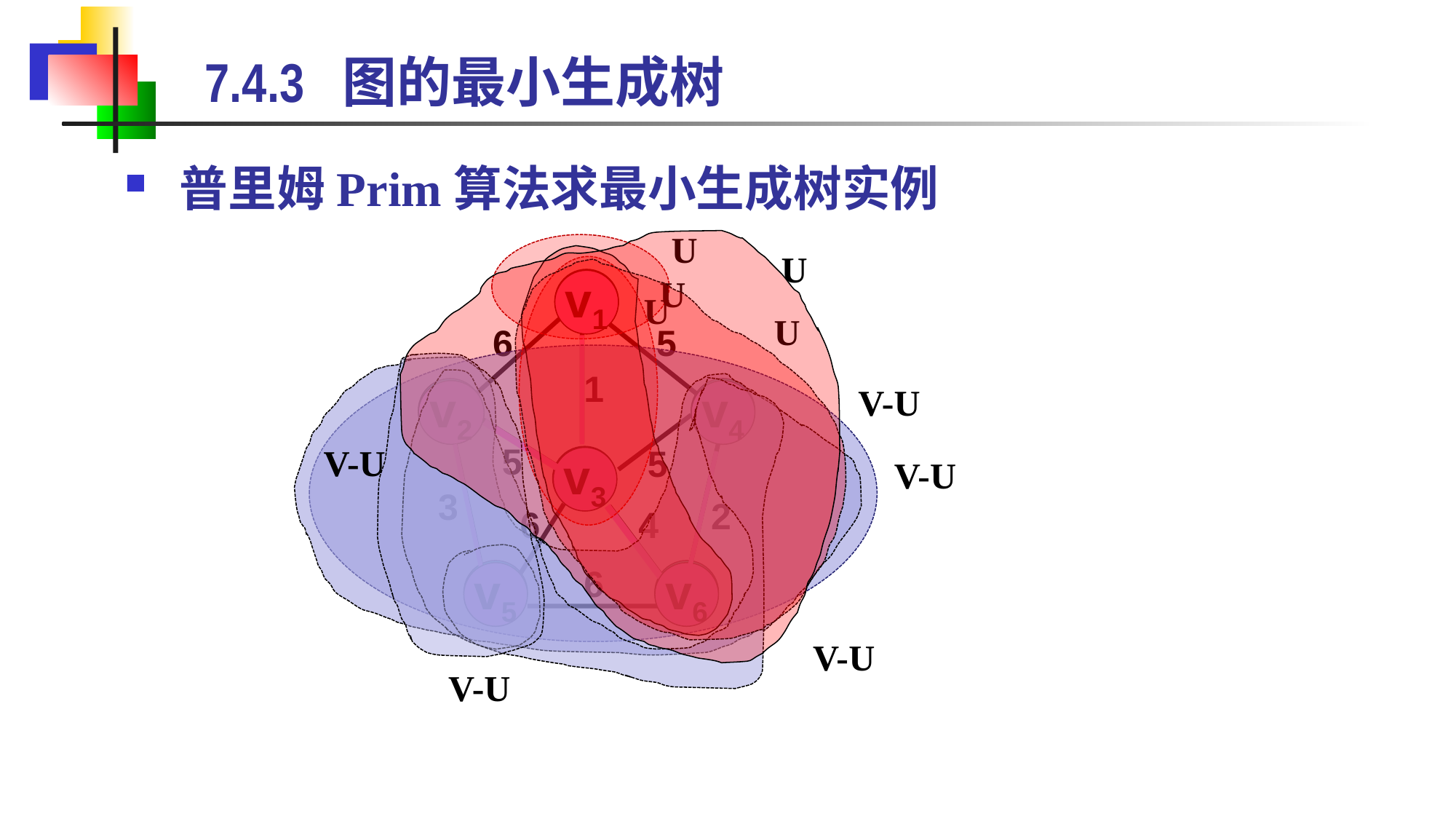

# 7.4.3  图的最小生成树
普里姆Prim算法求最小生成树实例

U

U

U

U

U
v1

6
5

1
v2
v4

5
5

3
2
6
4

6
v5
v6

v3
v1

v3

  V-U

  V-U

  V-U

  V-U
v2

v4

v5

v6

  V-U